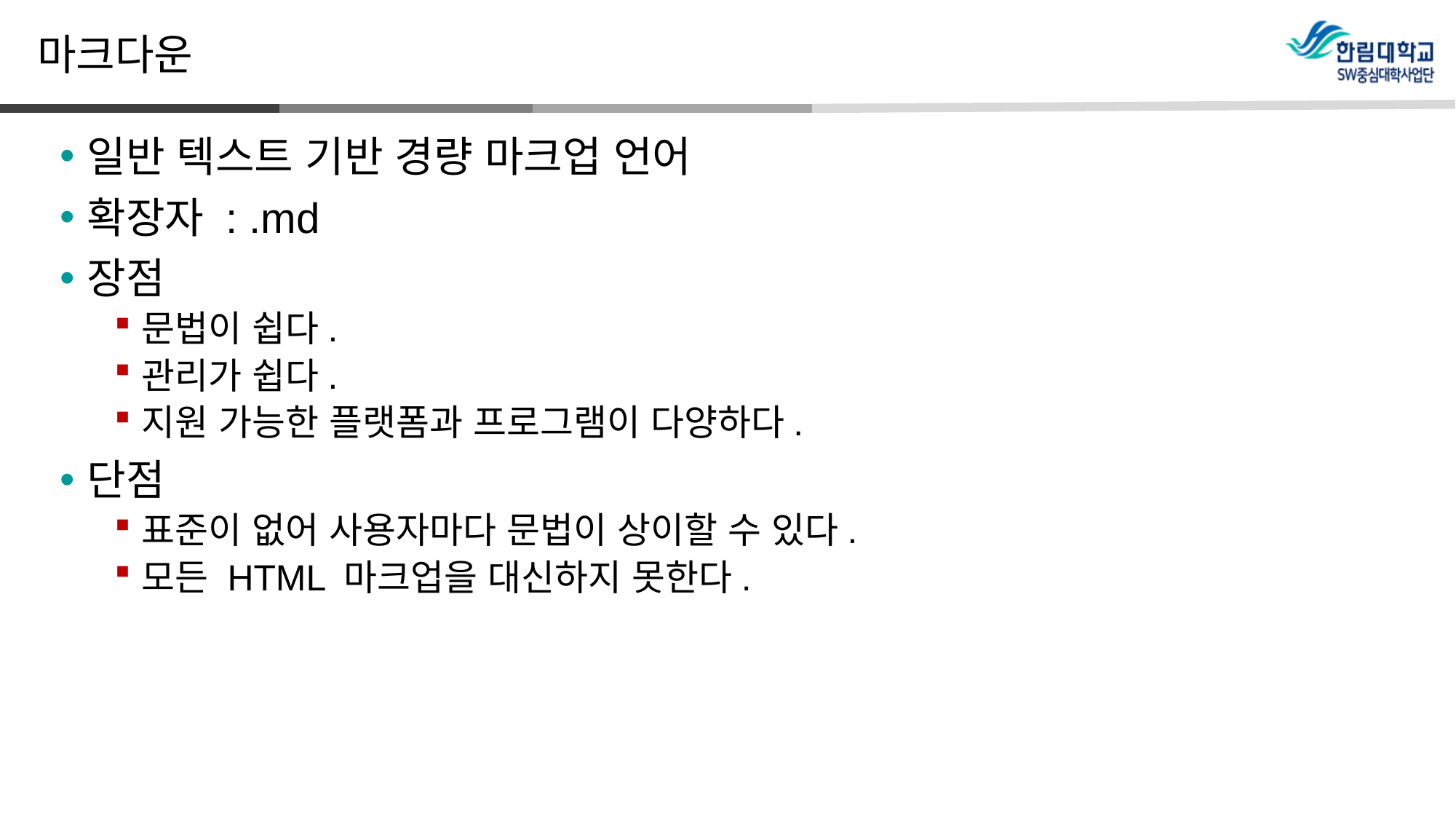

# 마크다운
일반 텍스트 기반 경량 마크업 언어
확장자 : .md
장점
문법이 쉽다.
관리가 쉽다.
지원 가능한 플랫폼과 프로그램이 다양하다.
단점
표준이 없어 사용자마다 문법이 상이할 수 있다.
모든 HTML 마크업을 대신하지 못한다.